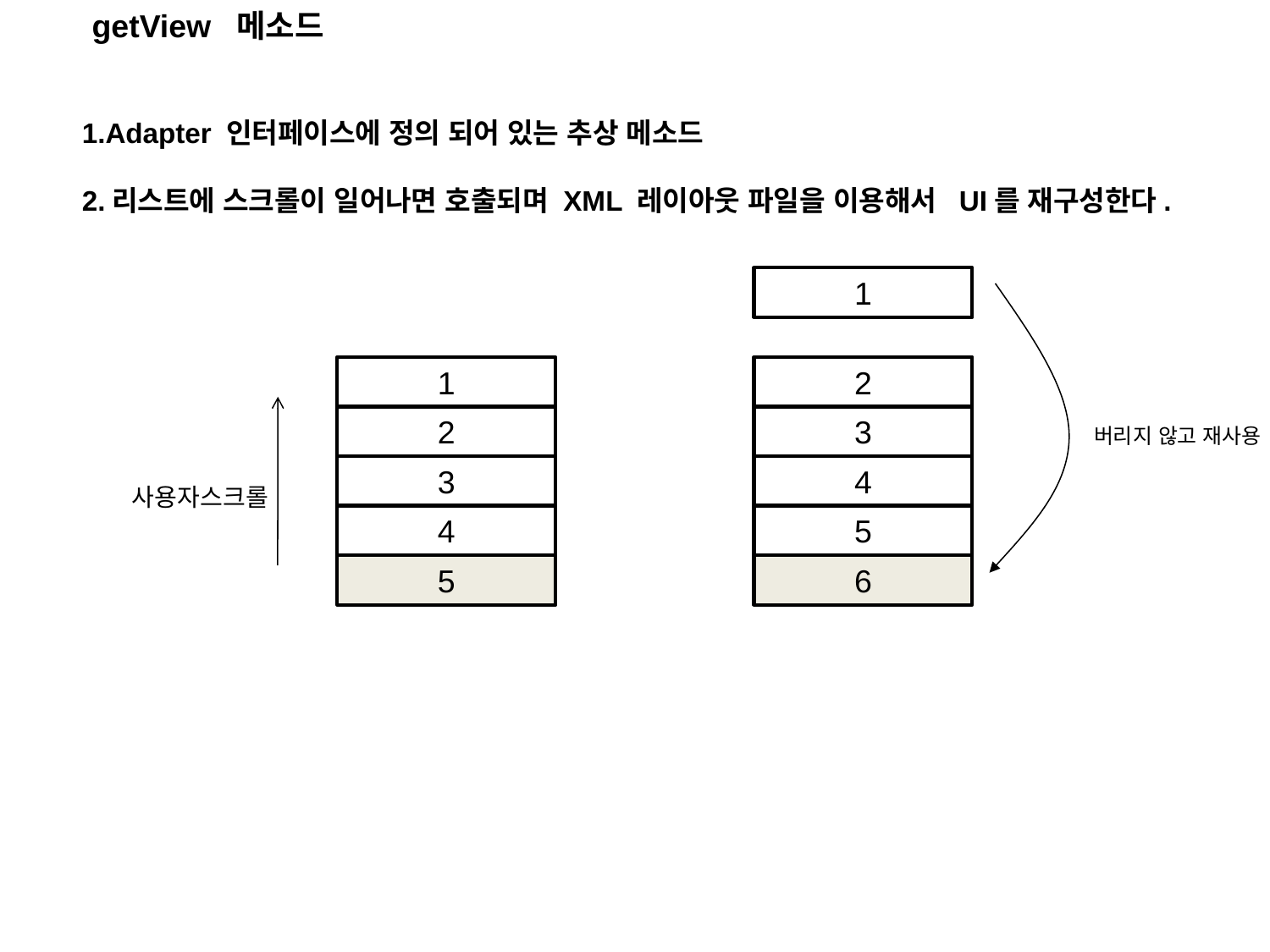

getView  메소드
1.Adapter 인터페이스에 정의 되어 있는 추상 메소드

2.리스트에 스크롤이 일어나면 호출되며 XML 레이아웃 파일을 이용해서  UI를 재구성한다.
1

1
2
2
3
버리지 않고 재사용
3
4
사용자스크롤
4
5
5
6